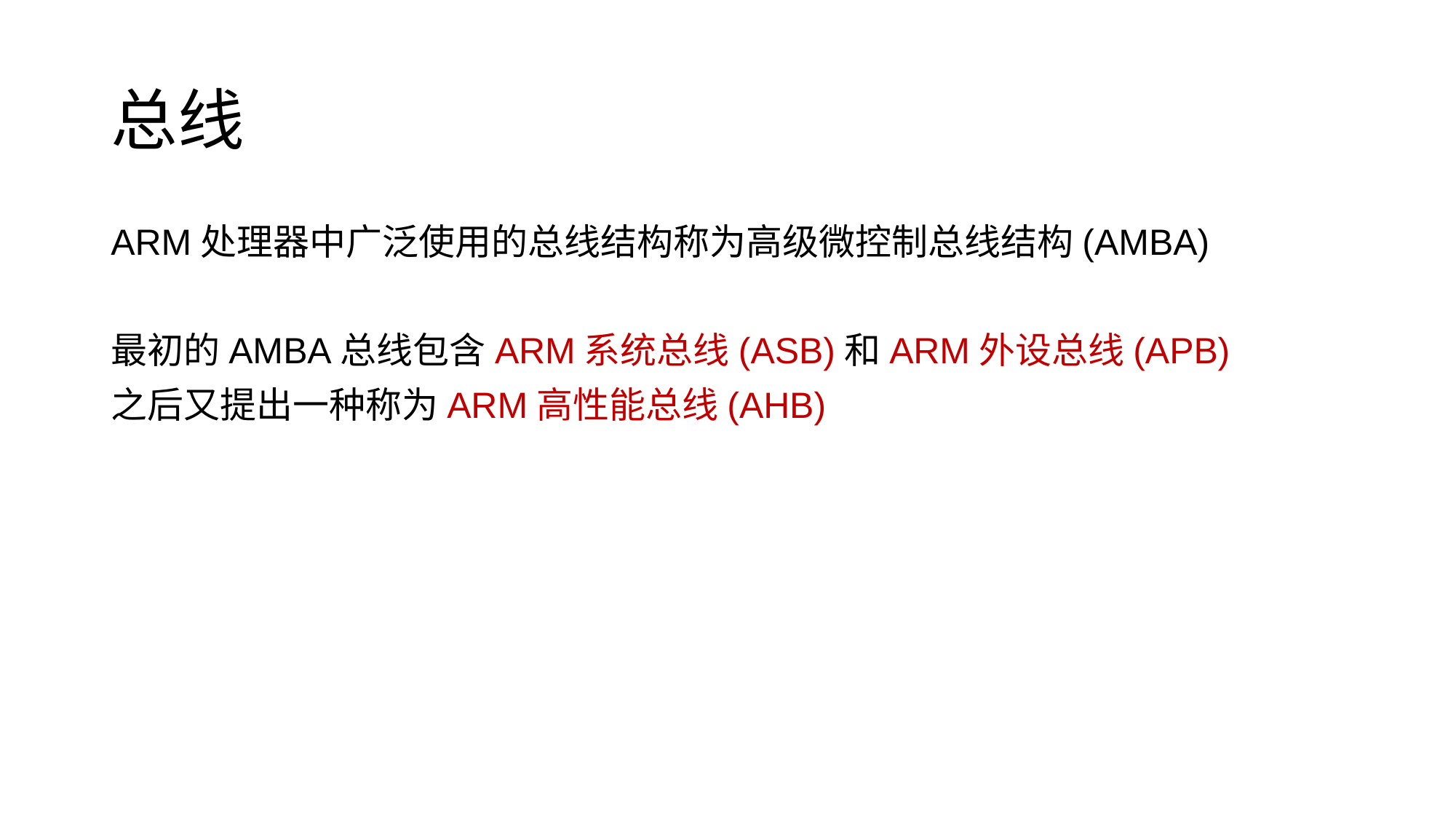

# 总线
ARM处理器中广泛使用的总线结构称为高级微控制总线结构(AMBA)

最初的AMBA总线包含ARM系统总线(ASB)和ARM外设总线(APB)
之后又提出一种称为ARM高性能总线(AHB)